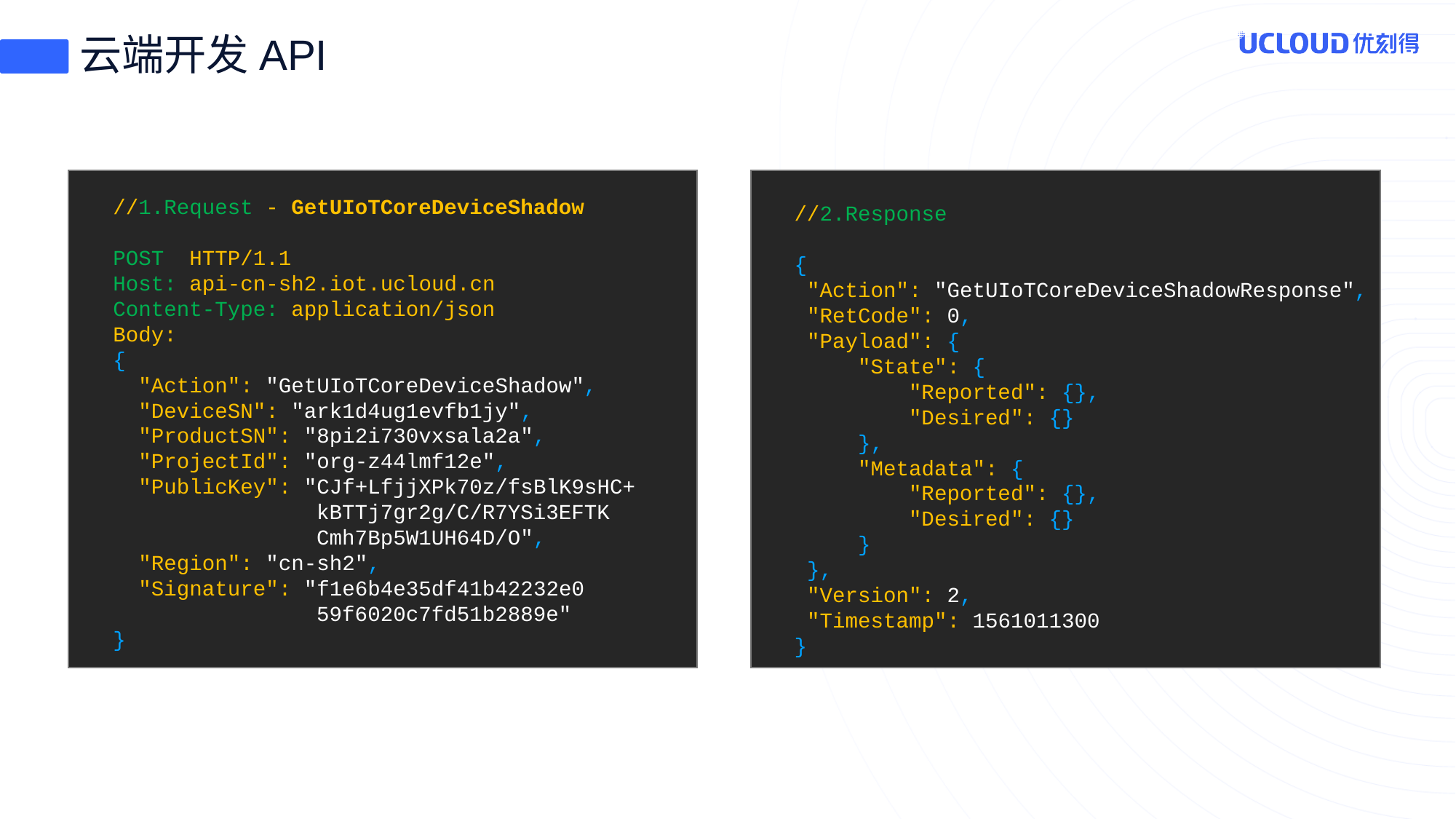

# 云端开发API

//1.Request - GetUIoTCoreDeviceShadow

POST  HTTP/1.1
Host: api-cn-sh2.iot.ucloud.cn
Content-Type: application/json
Body:
{
  "Action": "GetUIoTCoreDeviceShadow",
  "DeviceSN": "ark1d4ug1evfb1jy",
  "ProductSN": "8pi2i730vxsala2a",
  "ProjectId": "org-z44lmf12e",
  "PublicKey": "CJf+LfjjXPk70z/fsBlK9sHC+
                kBTTj7gr2g/C/R7YSi3EFTK
                Cmh7Bp5W1UH64D/O",
  "Region": "cn-sh2",
  "Signature": "f1e6b4e35df41b42232e0
                59f6020c7fd51b2889e"
}
//2.Response

{
 "Action": "GetUIoTCoreDeviceShadowResponse",
 "RetCode": 0,
 "Payload": {
     "State": {
         "Reported": {},
         "Desired": {}
     },
     "Metadata": {
         "Reported": {},
         "Desired": {}
     }
 },
 "Version": 2,
 "Timestamp": 1561011300
}